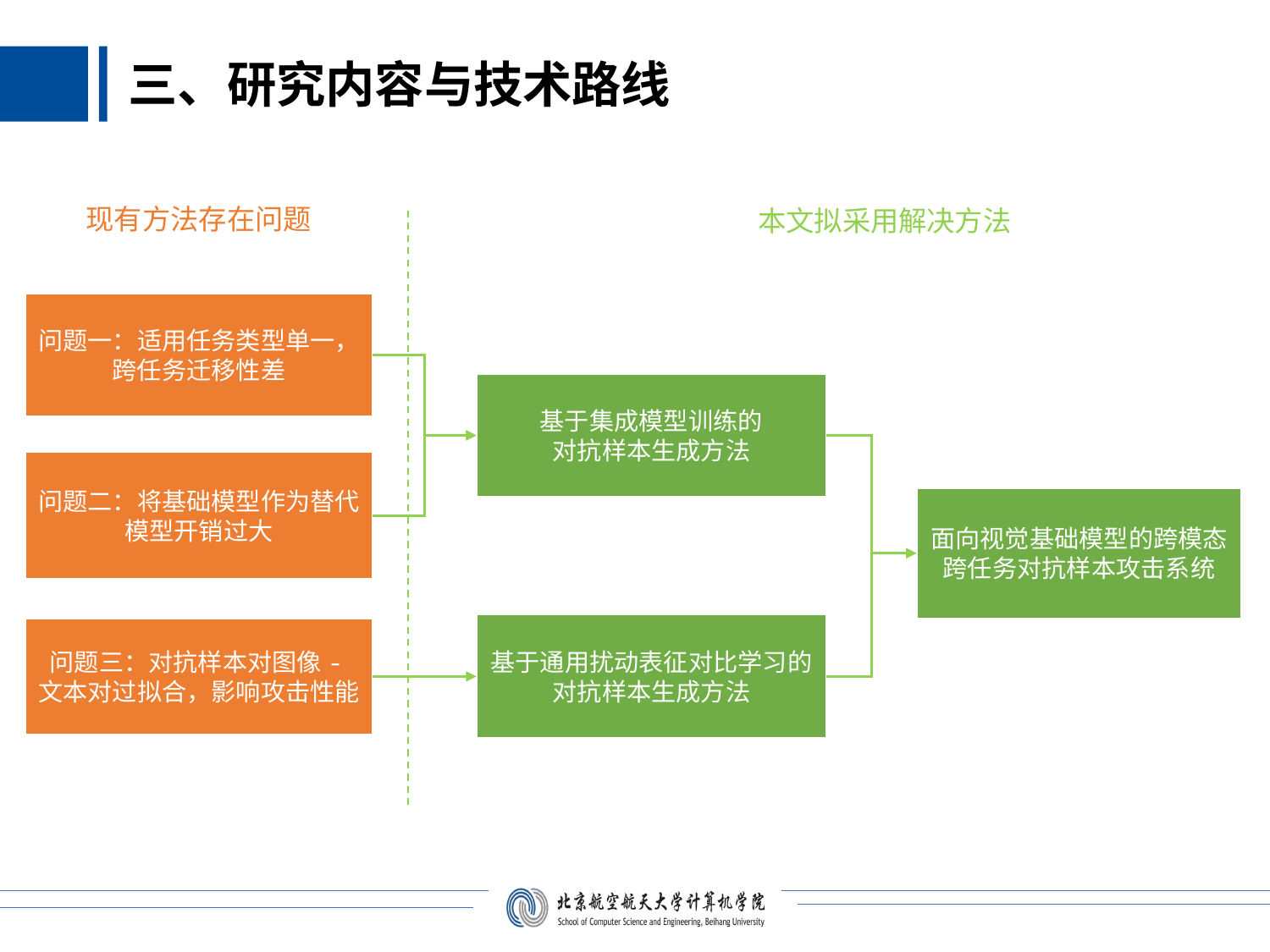

三、研究内容与技术路线
现有方法存在问题
本文拟采用解决方法
问题一：适用任务类型单一，跨任务迁移性差
基于集成模型训练的
对抗样本生成方法
问题二：将基础模型作为替代模型开销过大
面向视觉基础模型的跨模态跨任务对抗样本攻击系统
基于通用扰动表征对比学习的对抗样本生成方法
问题三：对抗样本对图像-文本对过拟合，影响攻击性能